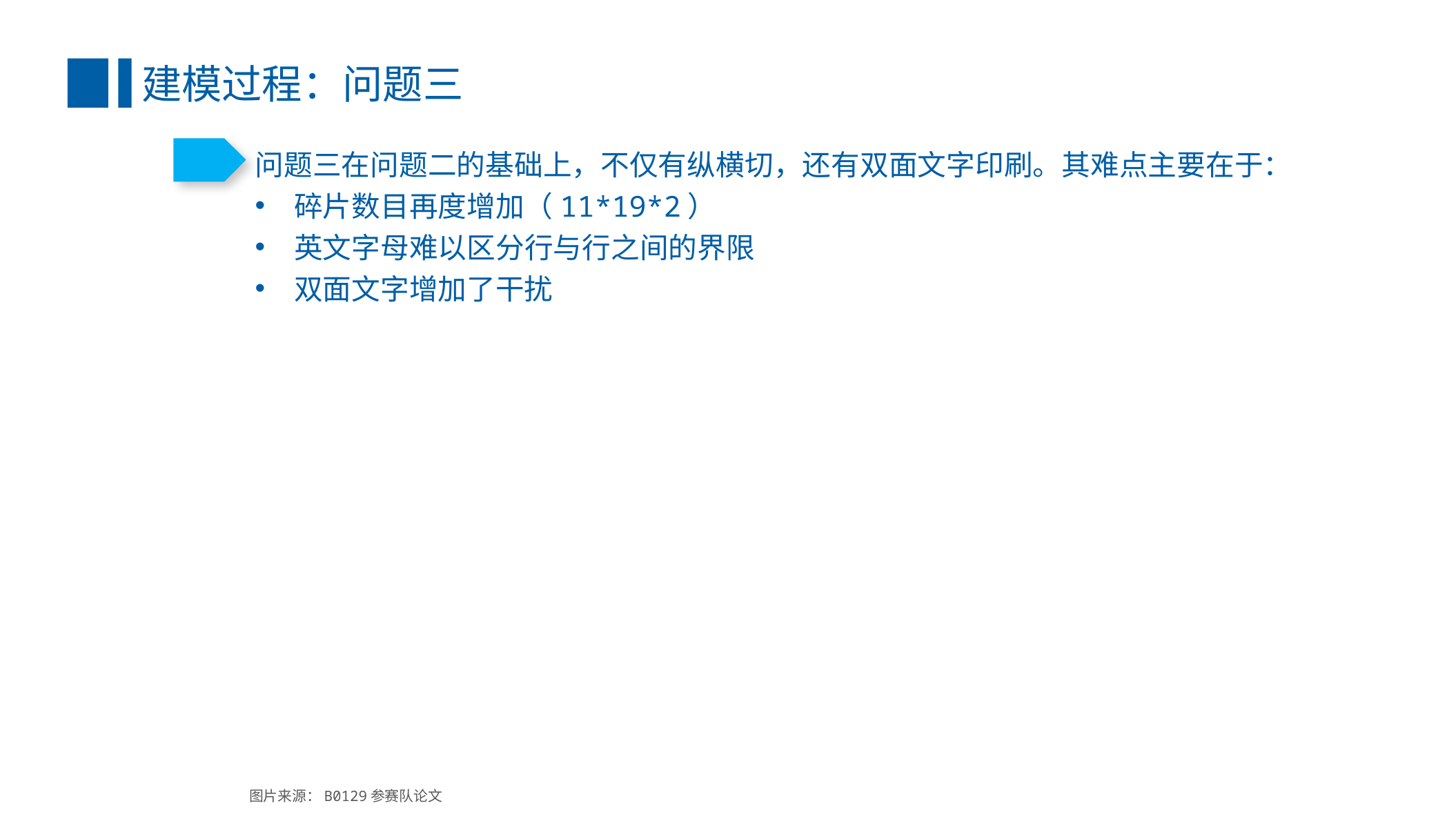

建模过程：问题三

问题三在问题二的基础上，不仅有纵横切，还有双面文字印刷。其难点主要在于：
碎片数目再度增加（11*19*2）
英文字母难以区分行与行之间的界限
双面文字增加了干扰

图片来源：B0129参赛队论文